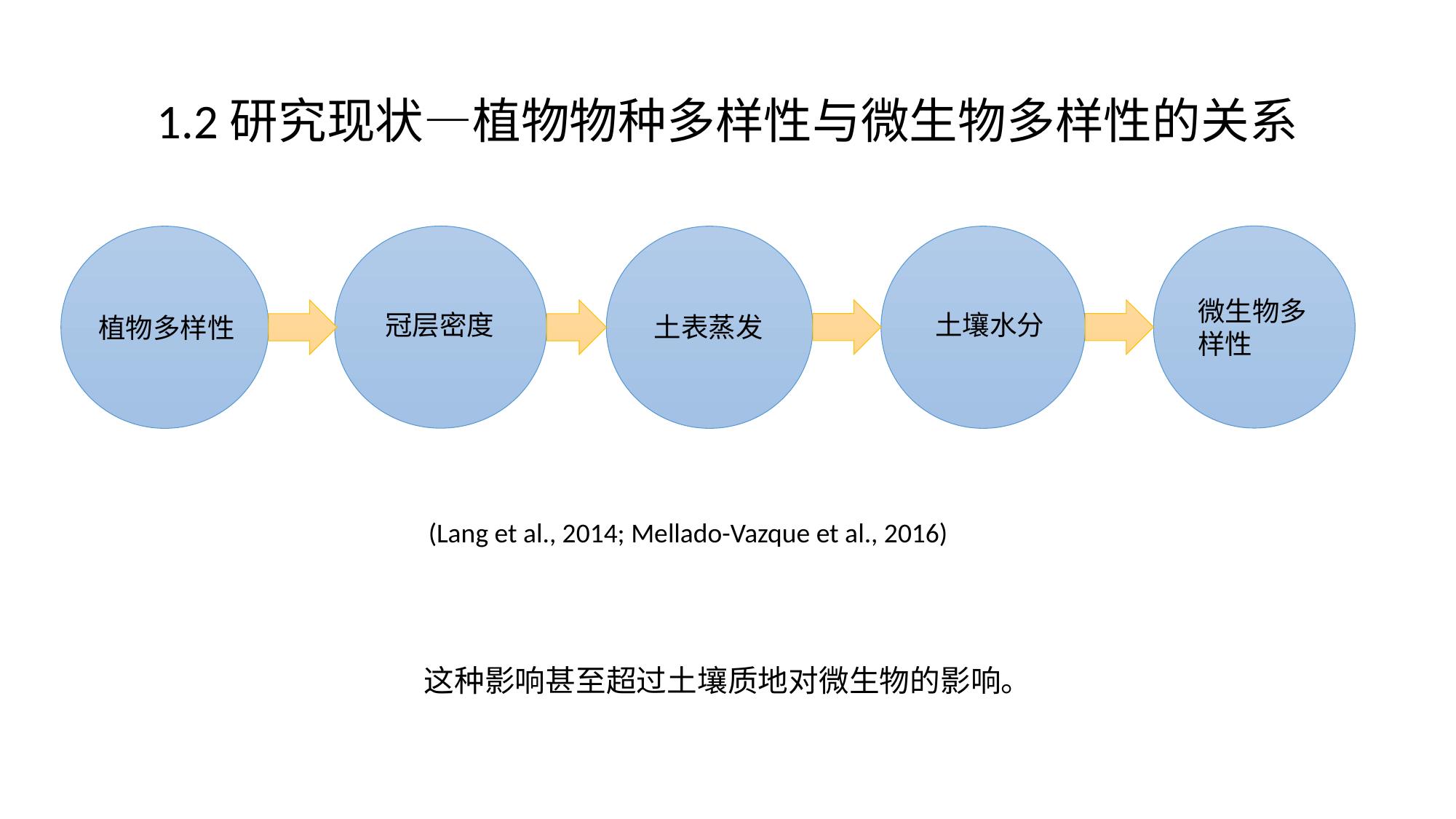

# 1.2研究现状—植物物种多样性与微生物多样性的关系

微生物多样性

冠层密度
土壤水分
土表蒸发
植物多样性
(Lang et al., 2014; Mellado-Vazque et al., 2016)
这种影响甚至超过土壤质地对微生物的影响。